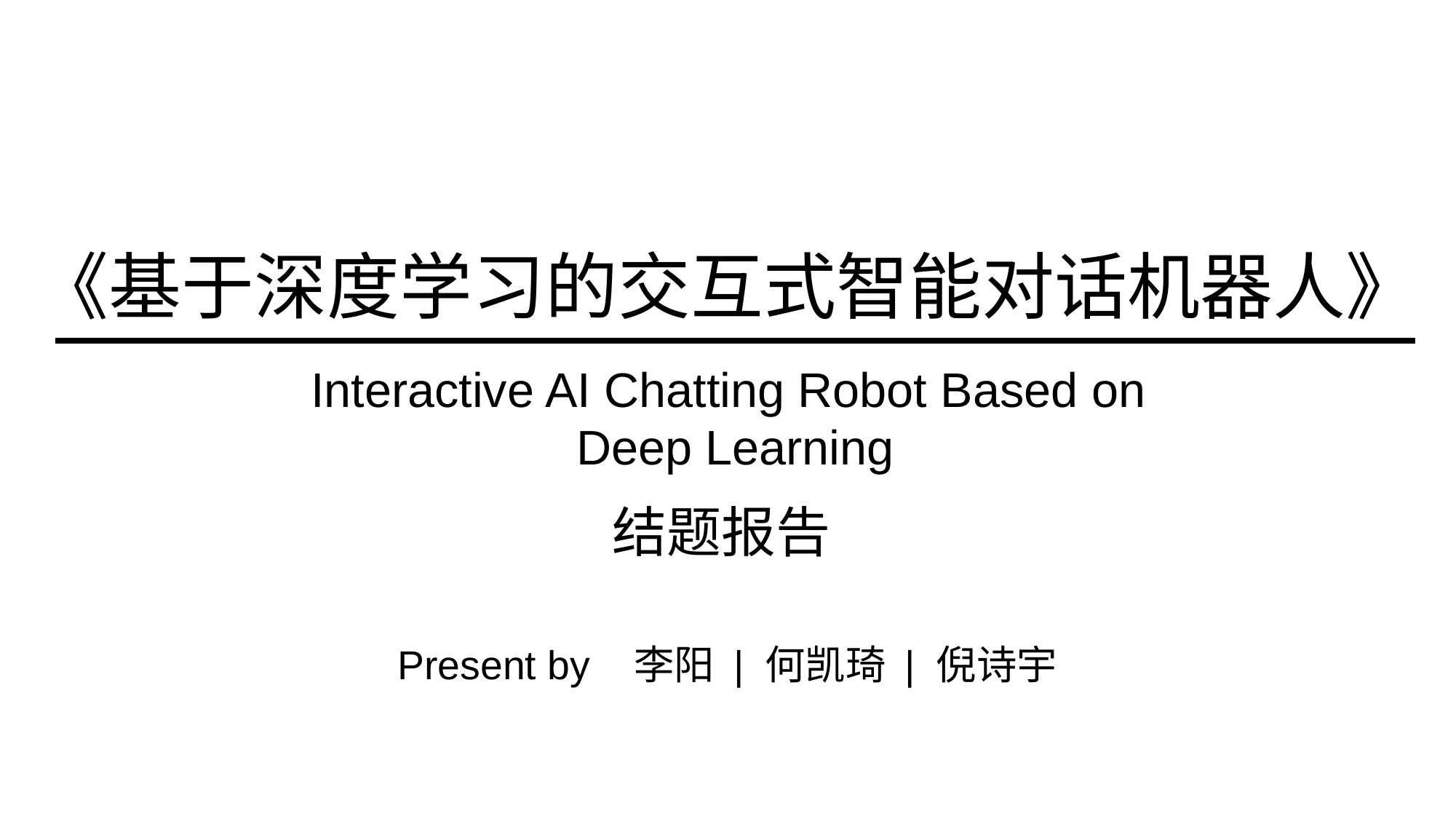

《基于深度学习的交互式智能对话机器人》
Interactive AI Chatting Robot Based on
Deep Learning
结题报告
Present by   李阳 | 何凯琦 | 倪诗宇